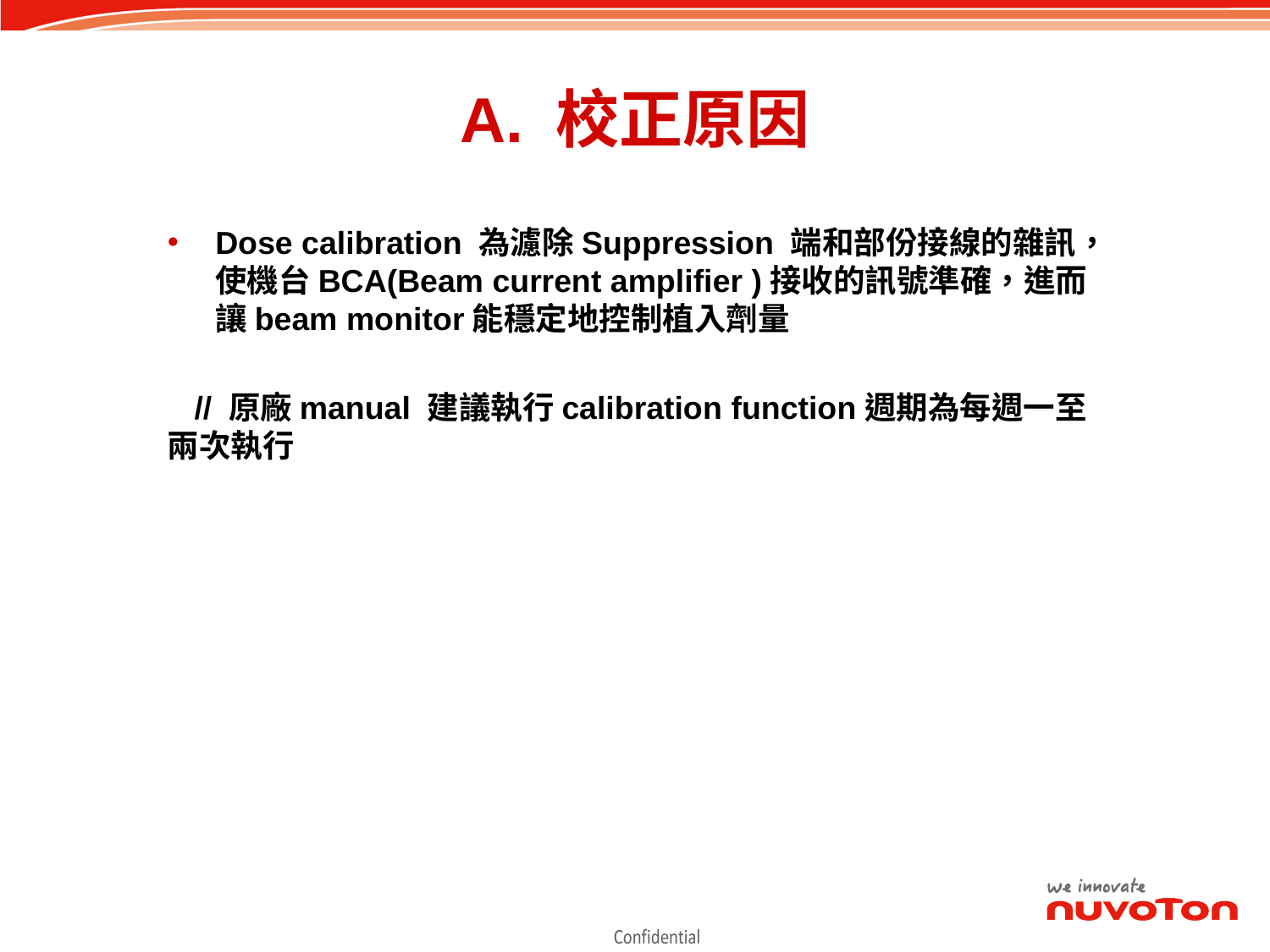

# A. 校正原因
Dose calibration 為濾除Suppression 端和部份接線的雜訊，使機台BCA(Beam current amplifier )接收的訊號準確，進而讓beam monitor能穩定地控制植入劑量

   // 原廠manual 建議執行calibration function週期為每週一至兩次執行